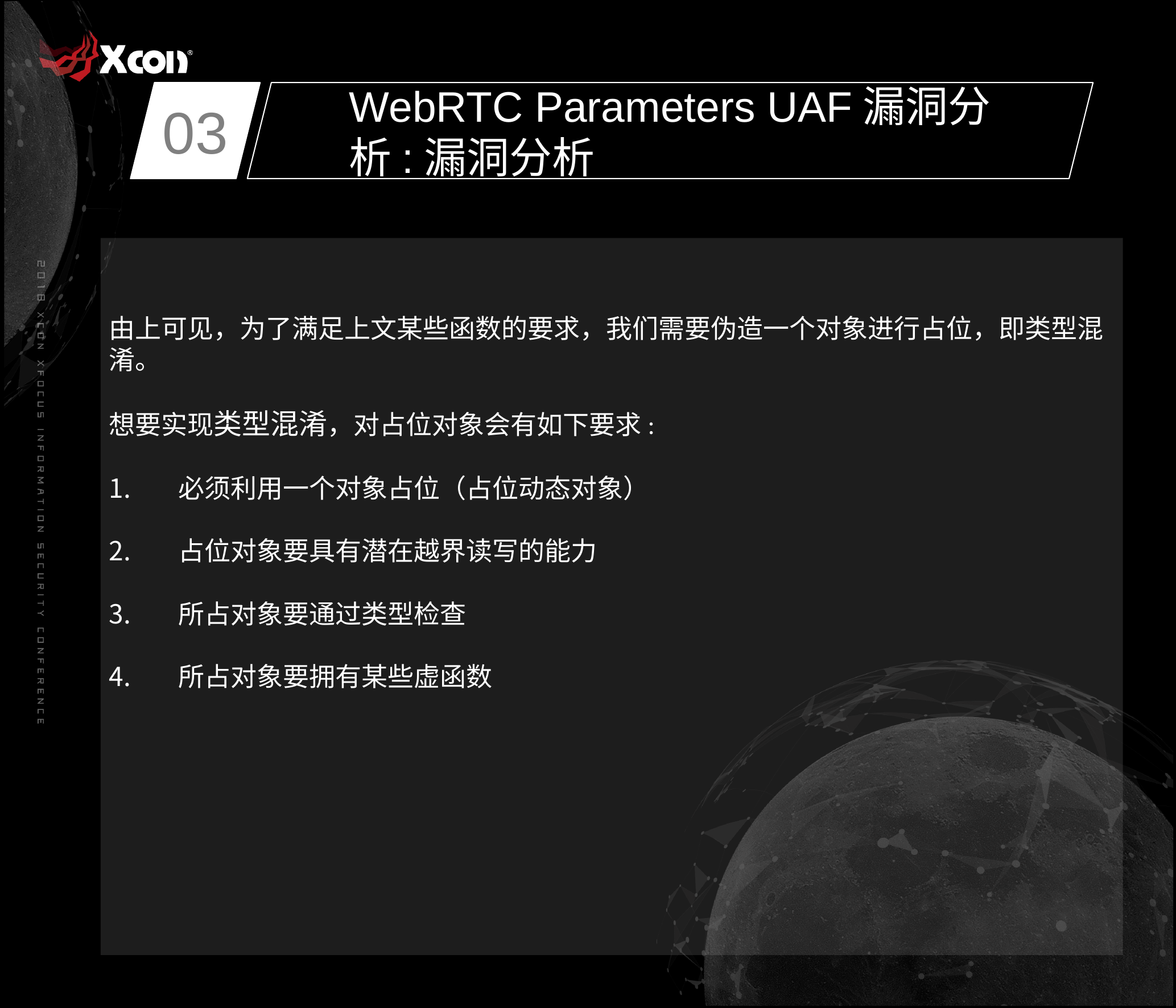

03
WebRTC Parameters UAF漏洞分析:漏洞分析

由上可见，为了满足上文某些函数的要求，我们需要伪造一个对象进行占位，即类型混淆。

想要实现类型混淆，对占位对象会有如下要求:

必须利用一个对象占位（占位动态对象）

占位对象要具有潜在越界读写的能力

所占对象要通过类型检查

所占对象要拥有某些虚函数